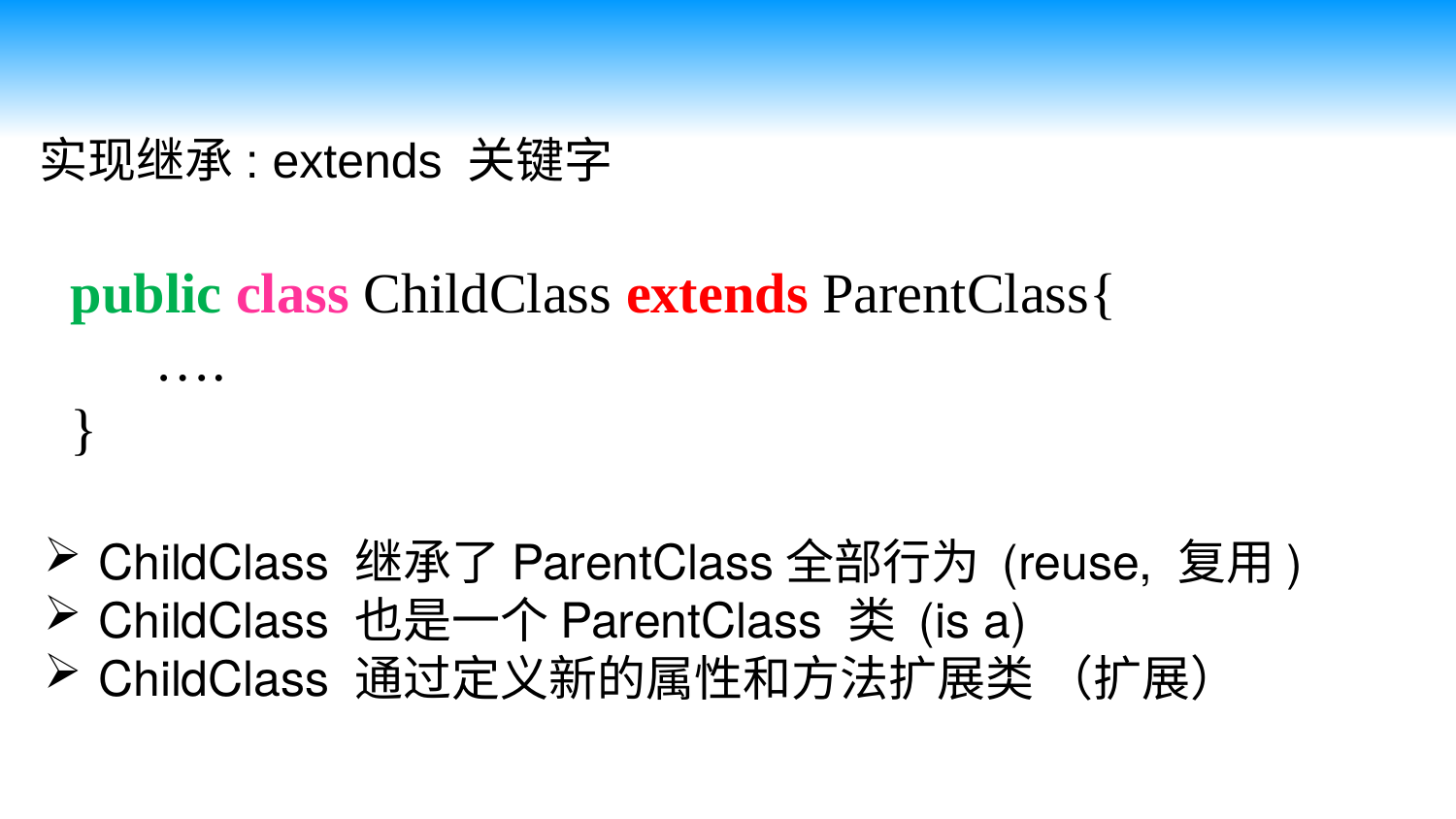

实现继承: extends 关键字
public class ChildClass extends ParentClass{
      ….
}
ChildClass 继承了ParentClass全部行为 (reuse, 复用)
ChildClass 也是一个ParentClass 类 (is a)
ChildClass 通过定义新的属性和方法扩展类 （扩展）